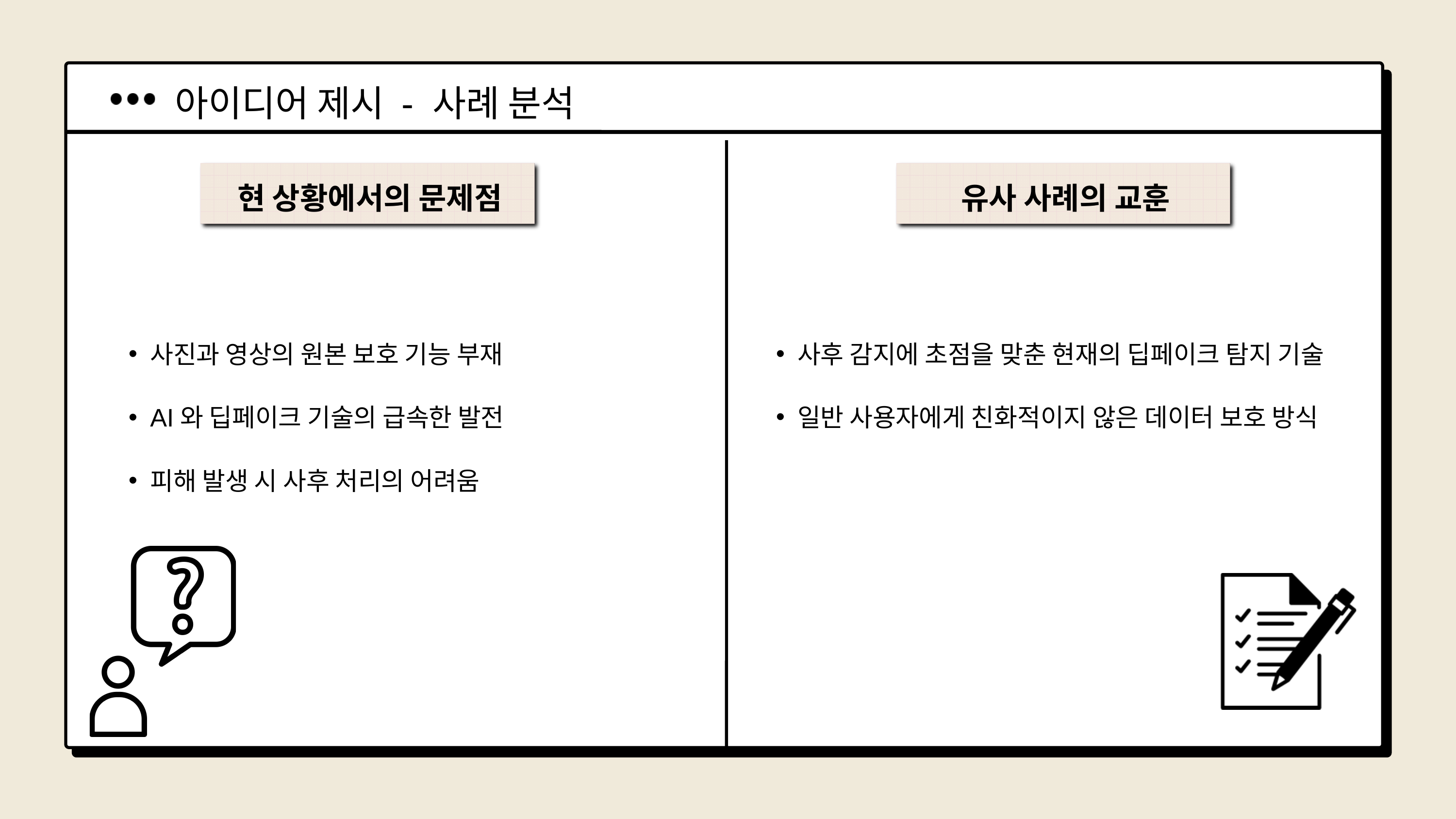

아이디어 제시 - 사례 분석

현 상황에서의 문제점
유사 사례의 교훈
사진과 영상의 원본 보호 기능 부재
AI와 딥페이크 기술의 급속한 발전
피해 발생 시 사후 처리의 어려움
사후 감지에 초점을 맞춘 현재의 딥페이크 탐지 기술
일반 사용자에게 친화적이지 않은 데이터 보호 방식